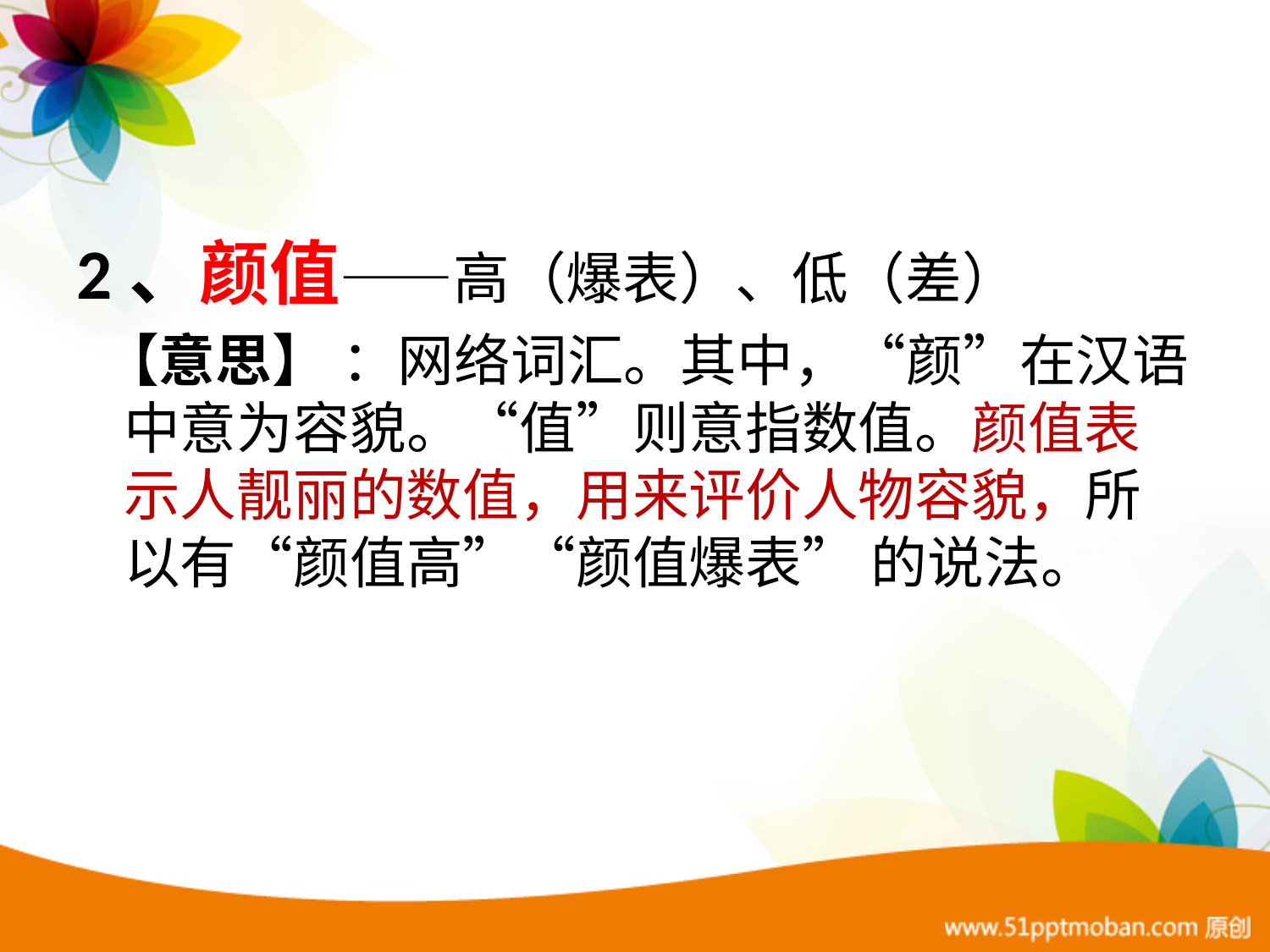

2、颜值——高（爆表）、低（差）
 【意思】 ：网络词汇。其中，“颜”在汉语中意为容貌。“值”则意指数值。颜值表示人靓丽的数值，用来评价人物容貌，所以有“颜值高”“颜值爆表” 的说法。